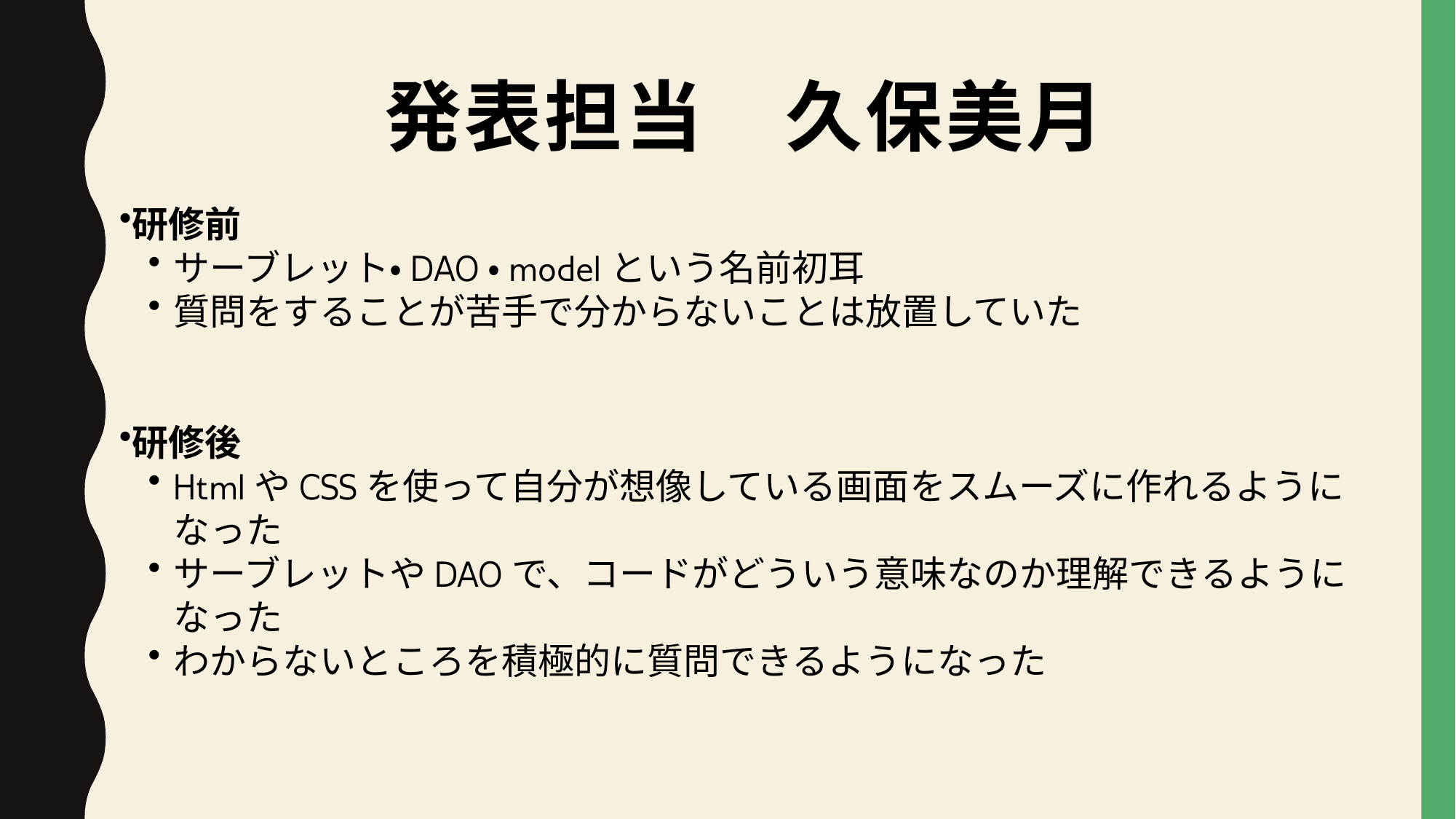

# 発表担当　久保美月
研修前
サーブレット・DAO・modelという名前初耳
質問をすることが苦手で分からないことは放置していた

研修後
HtmlやCSSを使って自分が想像している画面をスムーズに作れるようになった
サーブレットやDAOで、コードがどういう意味なのか理解できるようになった
わからないところを積極的に質問できるようになった